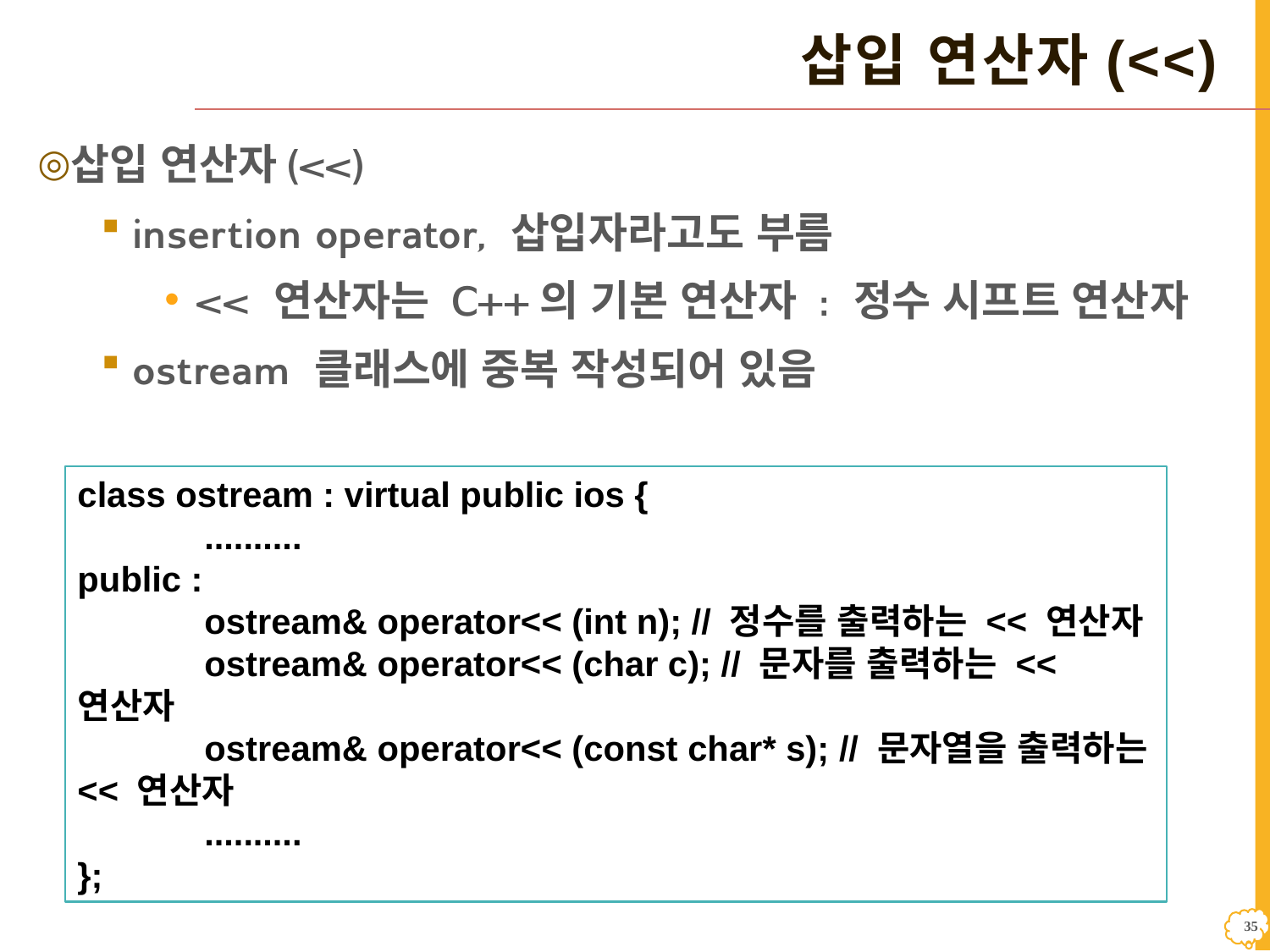

# 삽입 연산자(<<)
삽입 연산자(<<)
insertion operator, 삽입자라고도 부름
<< 연산자는 C++의 기본 연산자 : 정수 시프트 연산자
ostream 클래스에 중복 작성되어 있음
class ostream : virtual public ios {
	..........
public :
	ostream& operator<< (int n); // 정수를 출력하는 << 연산자
	ostream& operator<< (char c); // 문자를 출력하는 << 연산자
	ostream& operator<< (const char* s); // 문자열을 출력하는 << 연산자
	..........
};
35